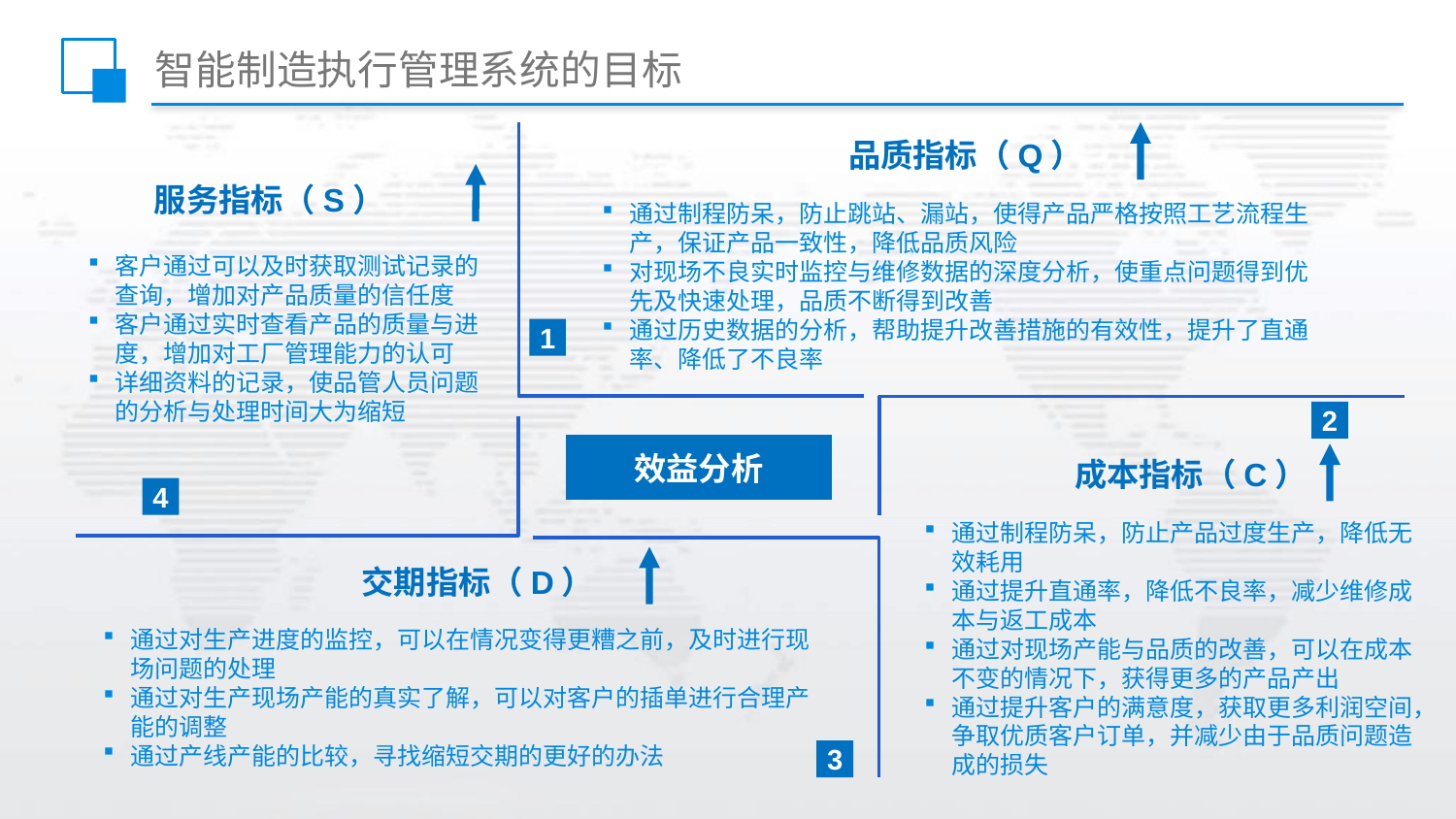

# 智能制造执行管理系统的目标

品质指标（Q）

服务指标（S）
通过制程防呆，防止跳站、漏站，使得产品严格按照工艺流程生产，保证产品一致性，降低品质风险
对现场不良实时监控与维修数据的深度分析，使重点问题得到优先及快速处理，品质不断得到改善
通过历史数据的分析，帮助提升改善措施的有效性，提升了直通率、降低了不良率

客户通过可以及时获取测试记录的查询，增加对产品质量的信任度
客户通过实时查看产品的质量与进度，增加对工厂管理能力的认可
详细资料的记录，使品管人员问题的分析与处理时间大为缩短

1
2
效益分析

成本指标（C）
4
通过制程防呆，防止产品过度生产，降低无效耗用
通过提升直通率，降低不良率，减少维修成本与返工成本
通过对现场产能与品质的改善，可以在成本不变的情况下，获得更多的产品产出
通过提升客户的满意度，获取更多利润空间，争取优质客户订单，并减少由于品质问题造成的损失

交期指标（D）
通过对生产进度的监控，可以在情况变得更糟之前，及时进行现场问题的处理
通过对生产现场产能的真实了解，可以对客户的插单进行合理产能的调整
通过产线产能的比较，寻找缩短交期的更好的办法
3